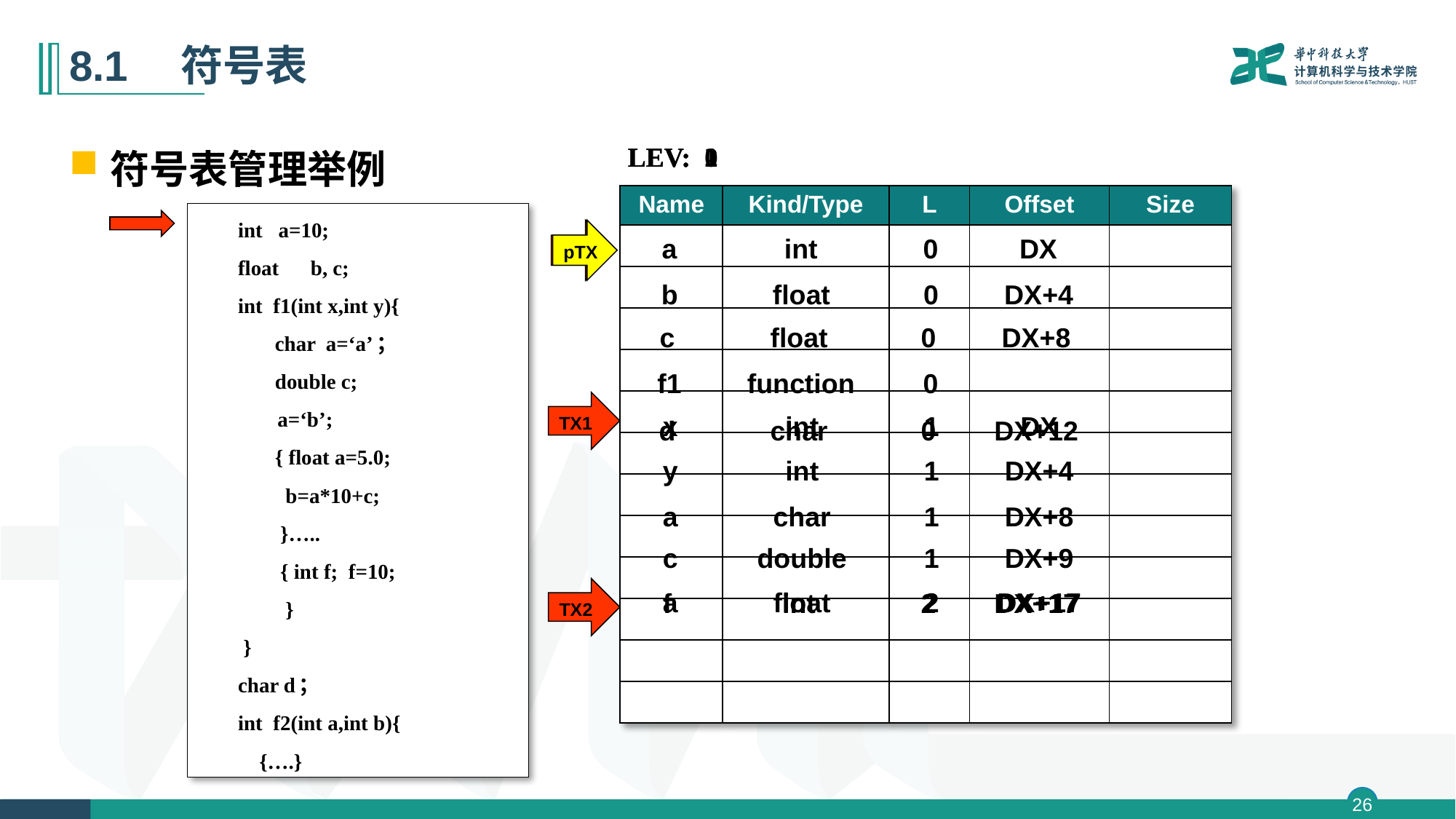

# 8.1　符号表
符号表管理举例
LEV:  0
LEV:  1
LEV:  2
| Name | Kind/Type | L | Offset | Size |
| --- | --- | --- | --- | --- |
|  |  |  |  |  |
|  |  |  |  |  |
|  |  |  |  |  |
|  |  |  |  |  |
|  |  |  |  |  |
|  |  |  |  |  |
|  |  |  |  |  |
|  |  |  |  |  |
|  |  |  |  |  |
|  |  |  |  |  |
|  |  |  |  |  |
|  |  |  |  |  |
int   a=10;
float      b, c;
int  f1(int x,int y){
       char  a=‘a’；
       double c;
	a=‘b’;
       { float a=5.0;
         b=a*10+c;
        }…..
        { int f;  f=10;
         }
 }
char d；
int  f2(int a,int b){
    {….}

pTX
TX0
| a | int | 0 | DX |  |
| --- | --- | --- | --- | --- |
| b | float | 0 | DX+4 |  |
| --- | --- | --- | --- | --- |
| c | float | 0 | DX+8 |  |
| --- | --- | --- | --- | --- |
| f1 | function | 0 |  |  |
| --- | --- | --- | --- | --- |
TX1
| x | int | 1 | DX |  |
| --- | --- | --- | --- | --- |
| d | char | 0 | DX+12 |  |
| --- | --- | --- | --- | --- |
| y | int | 1 | DX+4 |  |
| --- | --- | --- | --- | --- |
| a | char | 1 | DX+8 |  |
| --- | --- | --- | --- | --- |
| c | double | 1 | DX+9 |  |
| --- | --- | --- | --- | --- |
TX2
| a | float | 2 | DX+17 |  |
| --- | --- | --- | --- | --- |
| f | int | 2 | DX+17 |  |
| --- | --- | --- | --- | --- |